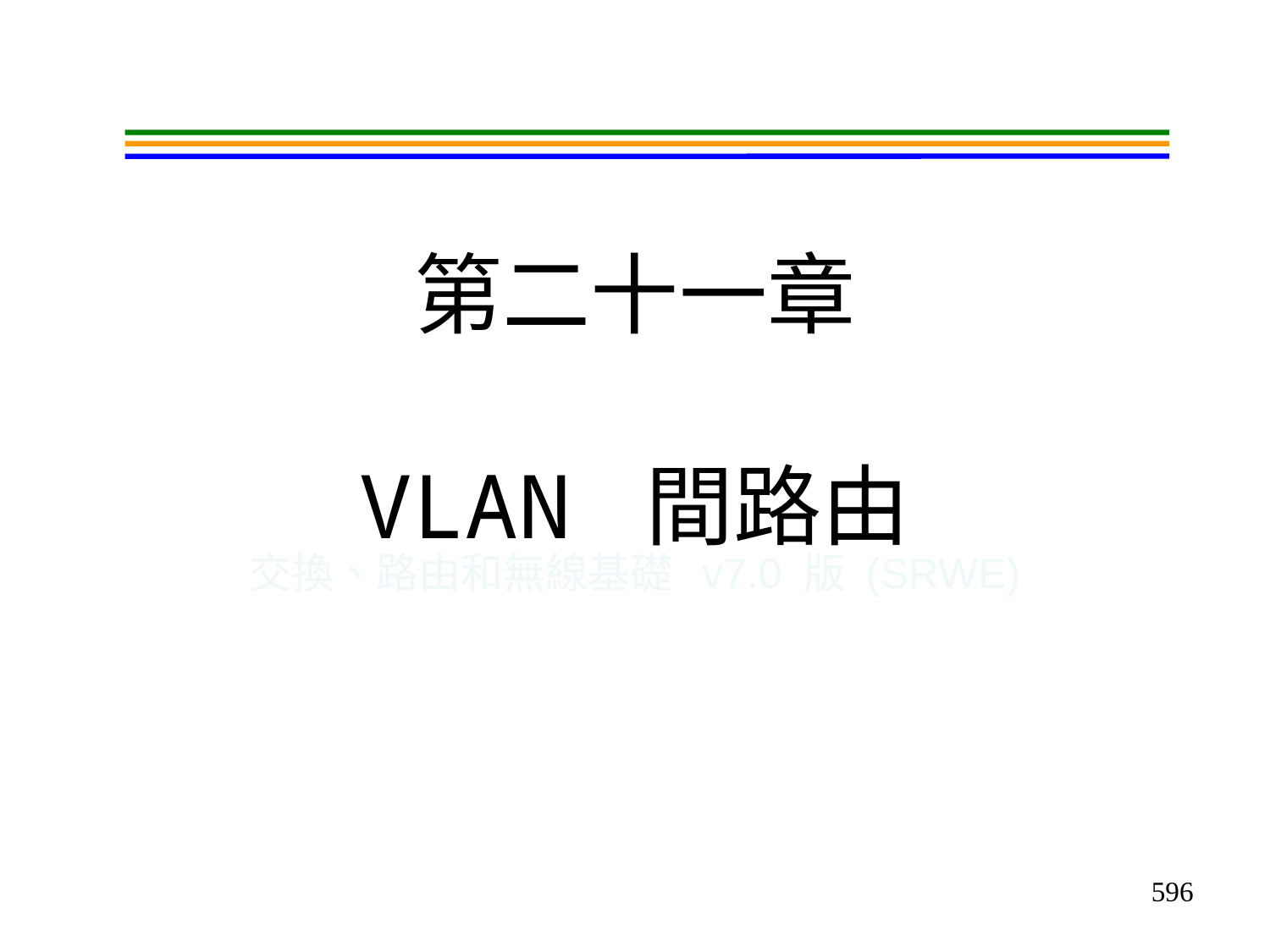

# 第二十一章 VLAN 間路由
交換、路由和無線基礎  v7.0 版 (SRWE)

596